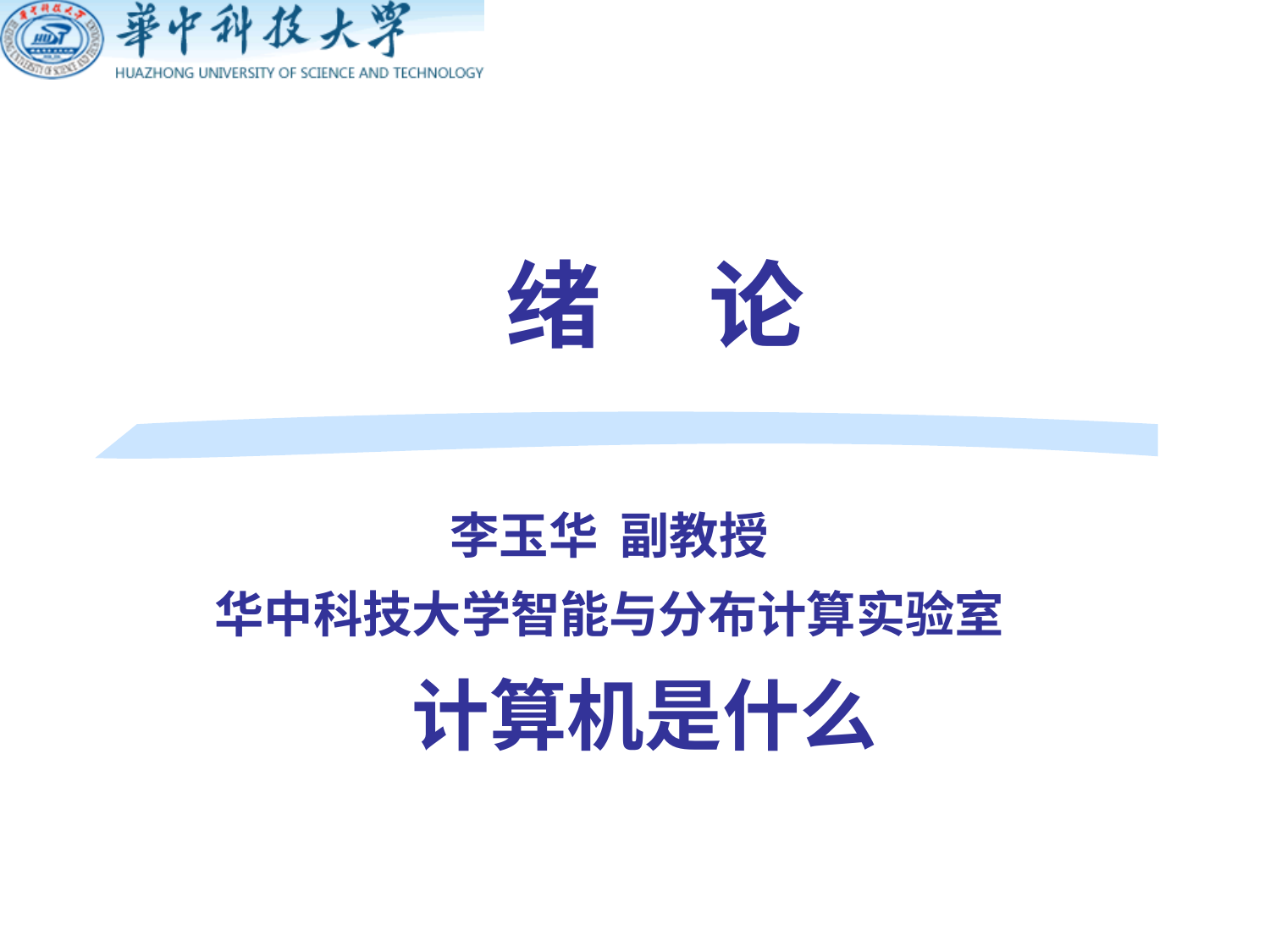

# 绪     论

李玉华  副教授
华中科技大学智能与分布计算实验室
计算机是什么